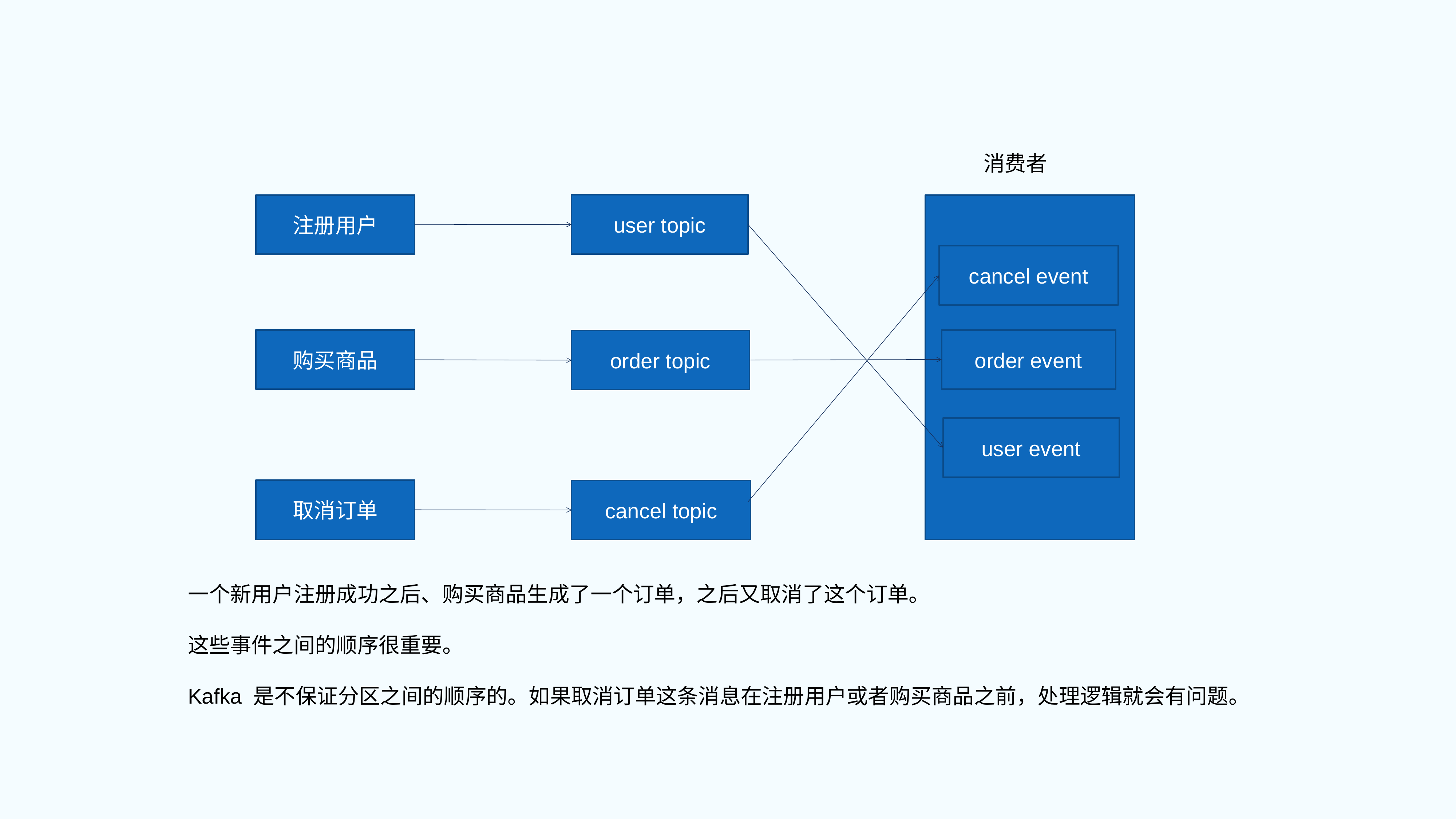

消费者
user topic
注册用户

cancel event
购买商品
order event
order topic
user event
取消订单
cancel topic

一个新用户注册成功之后、购买商品生成了一个订单，之后又取消了这个订单。

这些事件之间的顺序很重要。

Kafka 是不保证分区之间的顺序的。如果取消订单这条消息在注册用户或者购买商品之前，处理逻辑就会有问题。